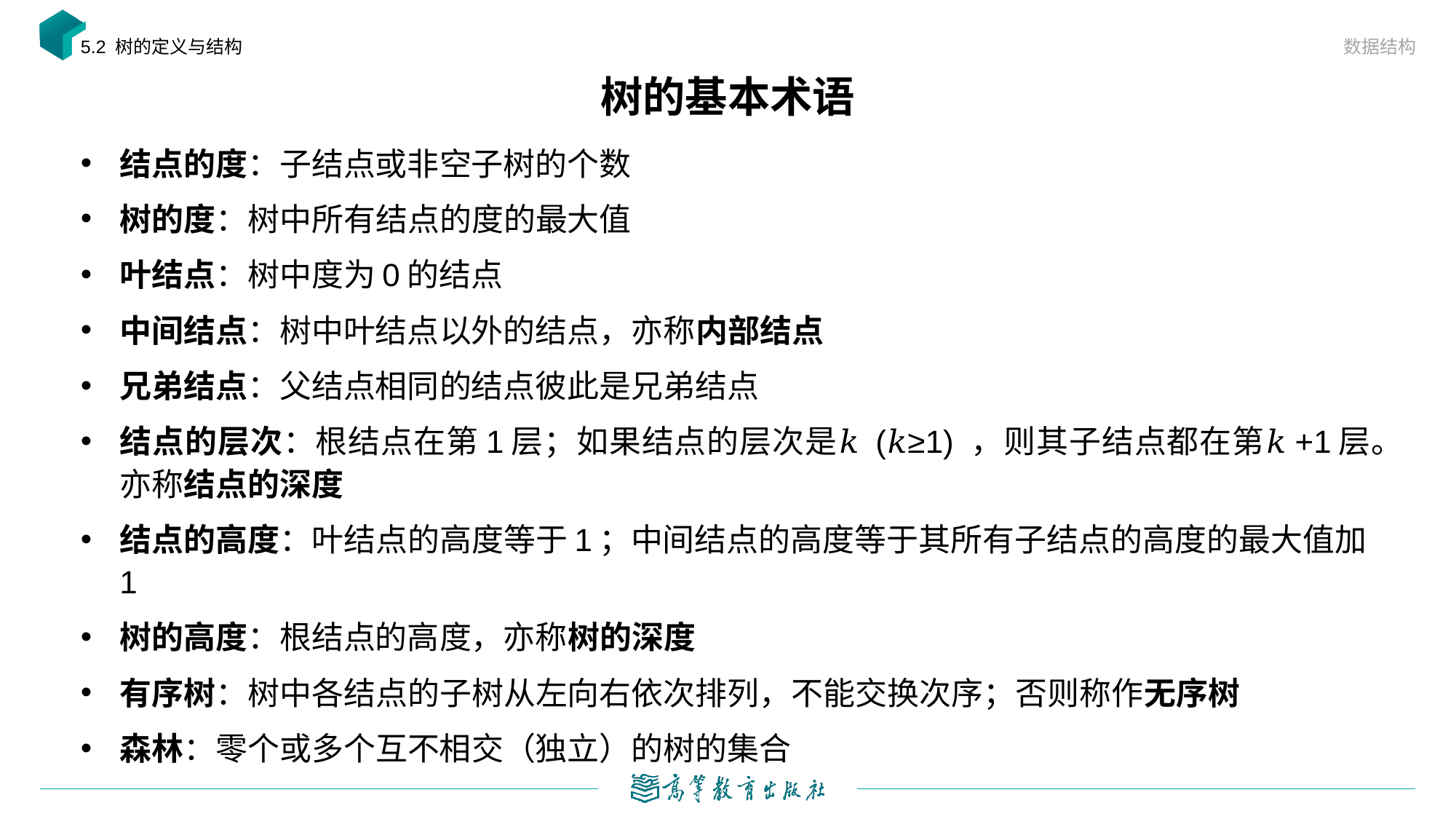

数据结构
5.2 树的定义与结构
# 树的基本术语
结点的度：子结点或非空子树的个数
树的度：树中所有结点的度的最大值
叶结点：树中度为0的结点
中间结点：树中叶结点以外的结点，亦称内部结点
兄弟结点：父结点相同的结点彼此是兄弟结点
结点的层次：根结点在第1层；如果结点的层次是𝑘 (𝑘≥1) ，则其子结点都在第𝑘+1层。亦称结点的深度
结点的高度：叶结点的高度等于1；中间结点的高度等于其所有子结点的高度的最大值加1
树的高度：根结点的高度，亦称树的深度
有序树：树中各结点的子树从左向右依次排列，不能交换次序；否则称作无序树
森林：零个或多个互不相交（独立）的树的集合